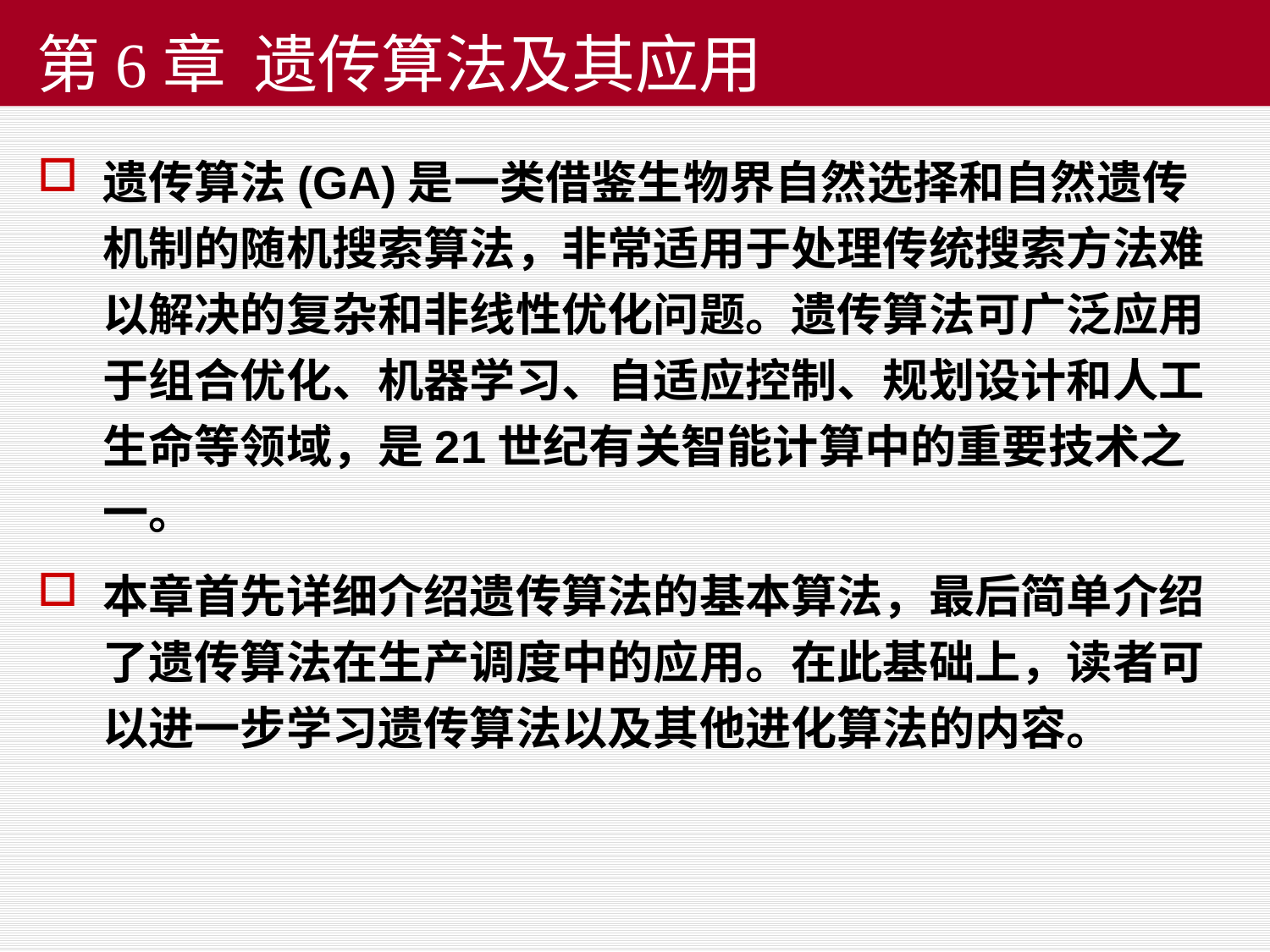

第6章  遗传算法及其应用
遗传算法(GA)是一类借鉴生物界自然选择和自然遗传机制的随机搜索算法，非常适用于处理传统搜索方法难以解决的复杂和非线性优化问题。遗传算法可广泛应用于组合优化、机器学习、自适应控制、规划设计和人工生命等领域，是21世纪有关智能计算中的重要技术之一。
本章首先详细介绍遗传算法的基本算法，最后简单介绍了遗传算法在生产调度中的应用。在此基础上，读者可以进一步学习遗传算法以及其他进化算法的内容。
2